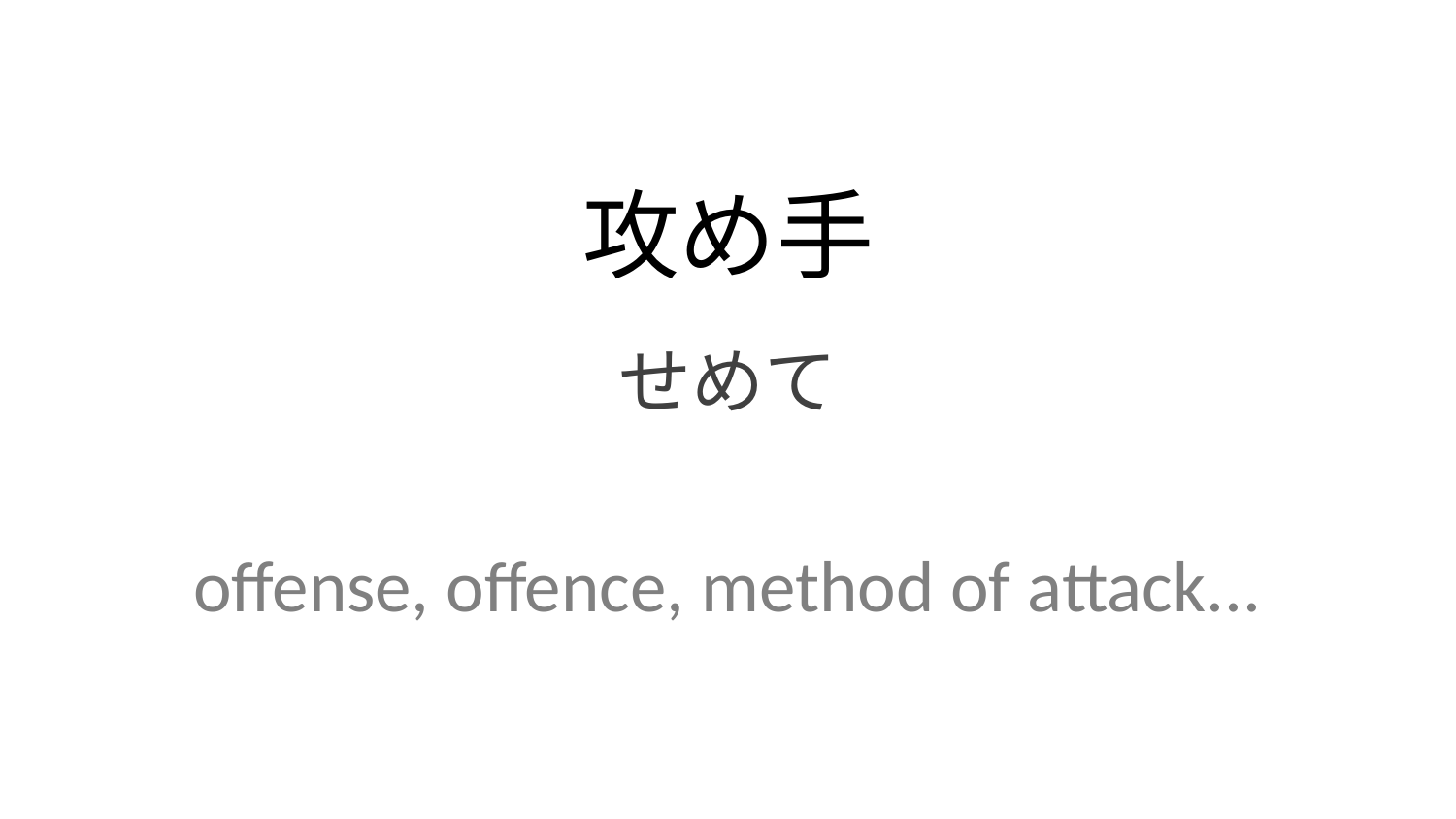

攻め手

せめて
offense, offence, method of attack...